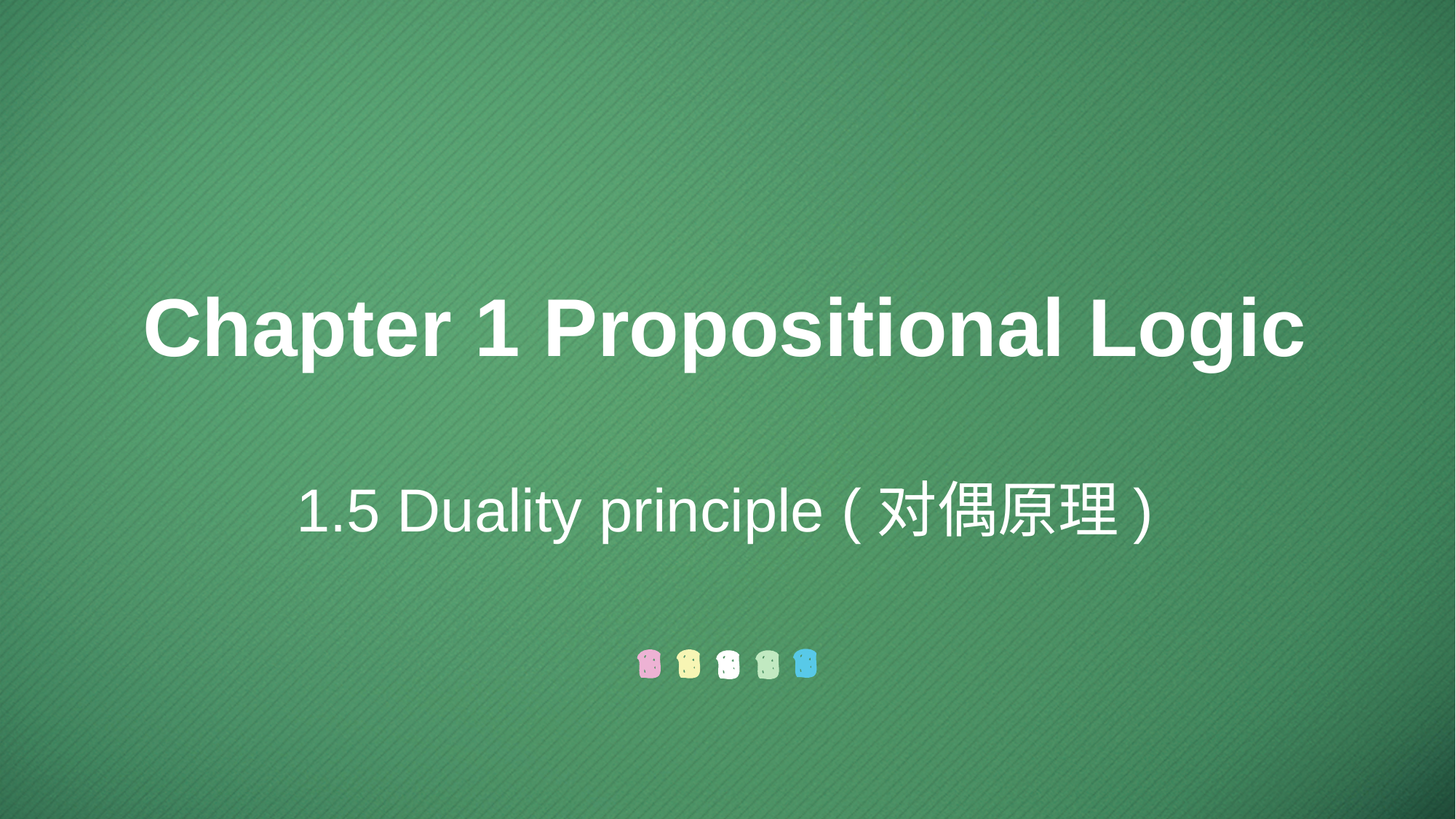

Chapter 1 Propositional Logic

1.5 Duality principle (对偶原理)